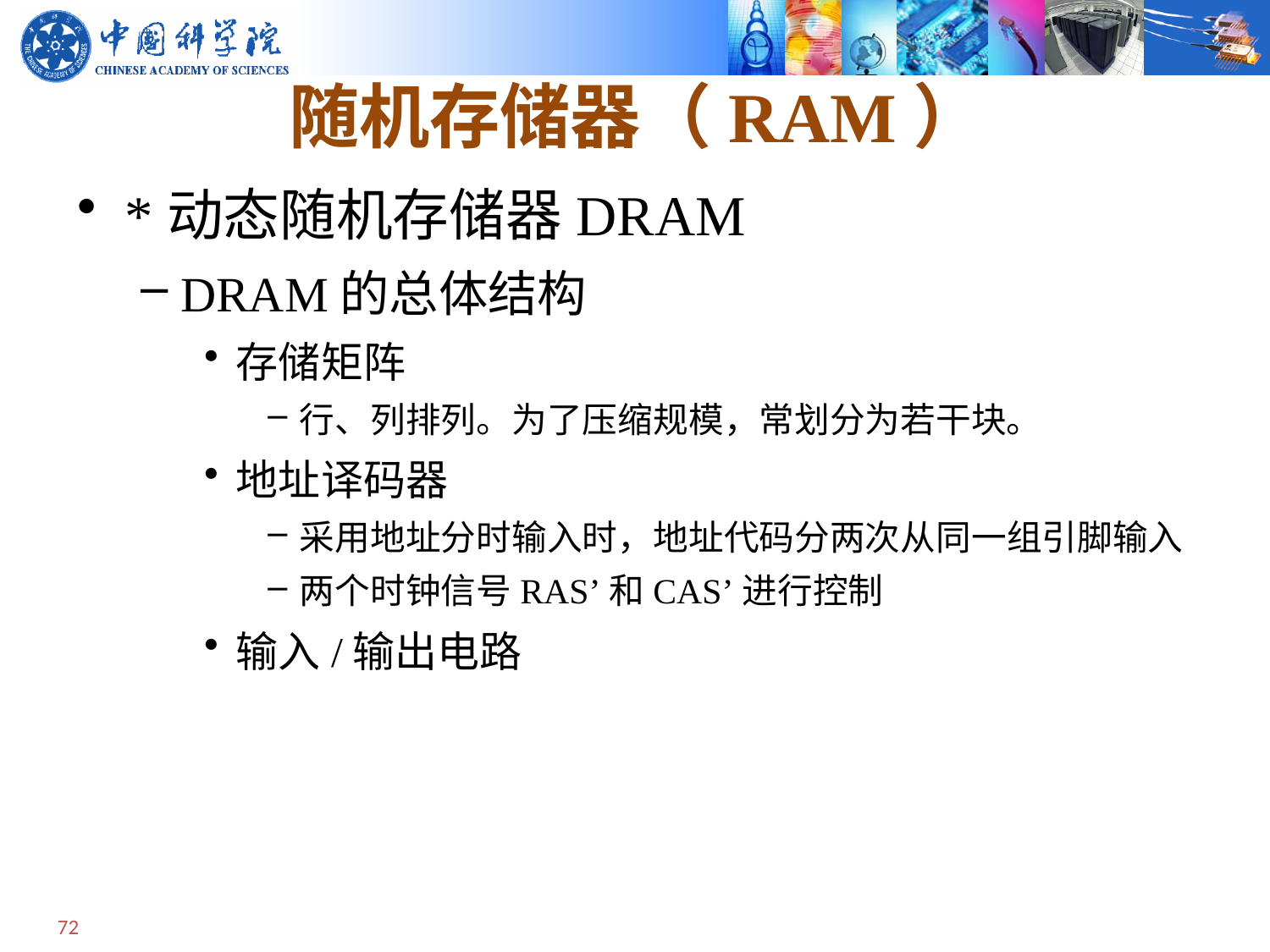

# 随机存储器（RAM）
*动态随机存储器DRAM
DRAM的总体结构
存储矩阵
行、列排列。为了压缩规模，常划分为若干块。
地址译码器
采用地址分时输入时，地址代码分两次从同一组引脚输入
两个时钟信号RAS’和CAS’进行控制
输入/输出电路